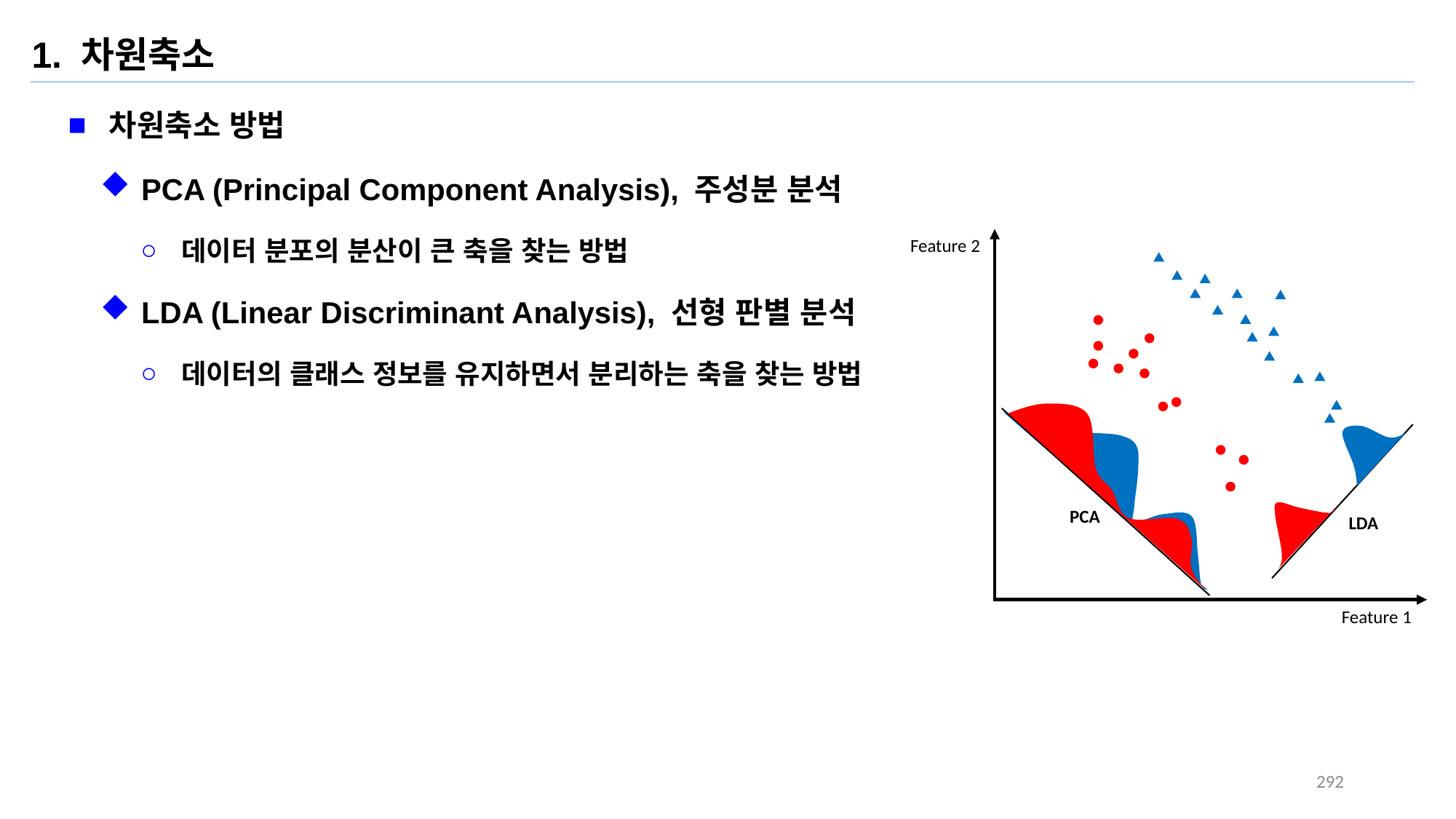

1. 차원축소
차원축소 방법
PCA (Principal Component Analysis), 주성분 분석
데이터 분포의 분산이 큰 축을 찾는 방법
Feature 2

PCA

LDA
Feature 1
LDA (Linear Discriminant Analysis), 선형 판별 분석
데이터의 클래스 정보를 유지하면서 분리하는 축을 찾는 방법
292